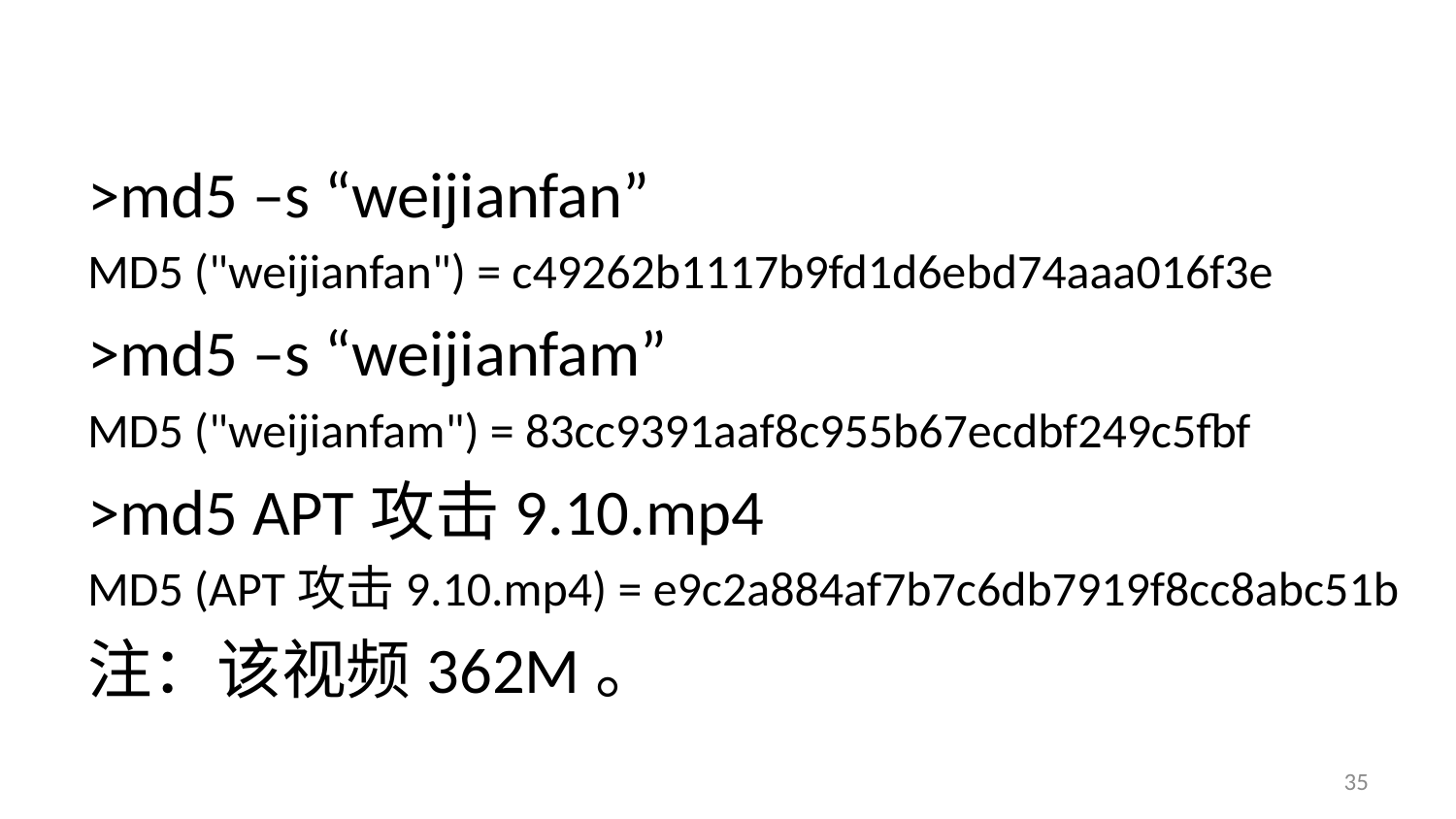

MD5生成
#
>md5 –s “weijianfan”
MD5 ("weijianfan") = c49262b1117b9fd1d6ebd74aaa016f3e
>md5 –s “weijianfam”
MD5 ("weijianfam") = 83cc9391aaf8c955b67ecdbf249c5fbf
>md5 APT攻击9.10.mp4
MD5 (APT攻击9.10.mp4) = e9c2a884af7b7c6db7919f8cc8abc51b
注：该视频362M。

35